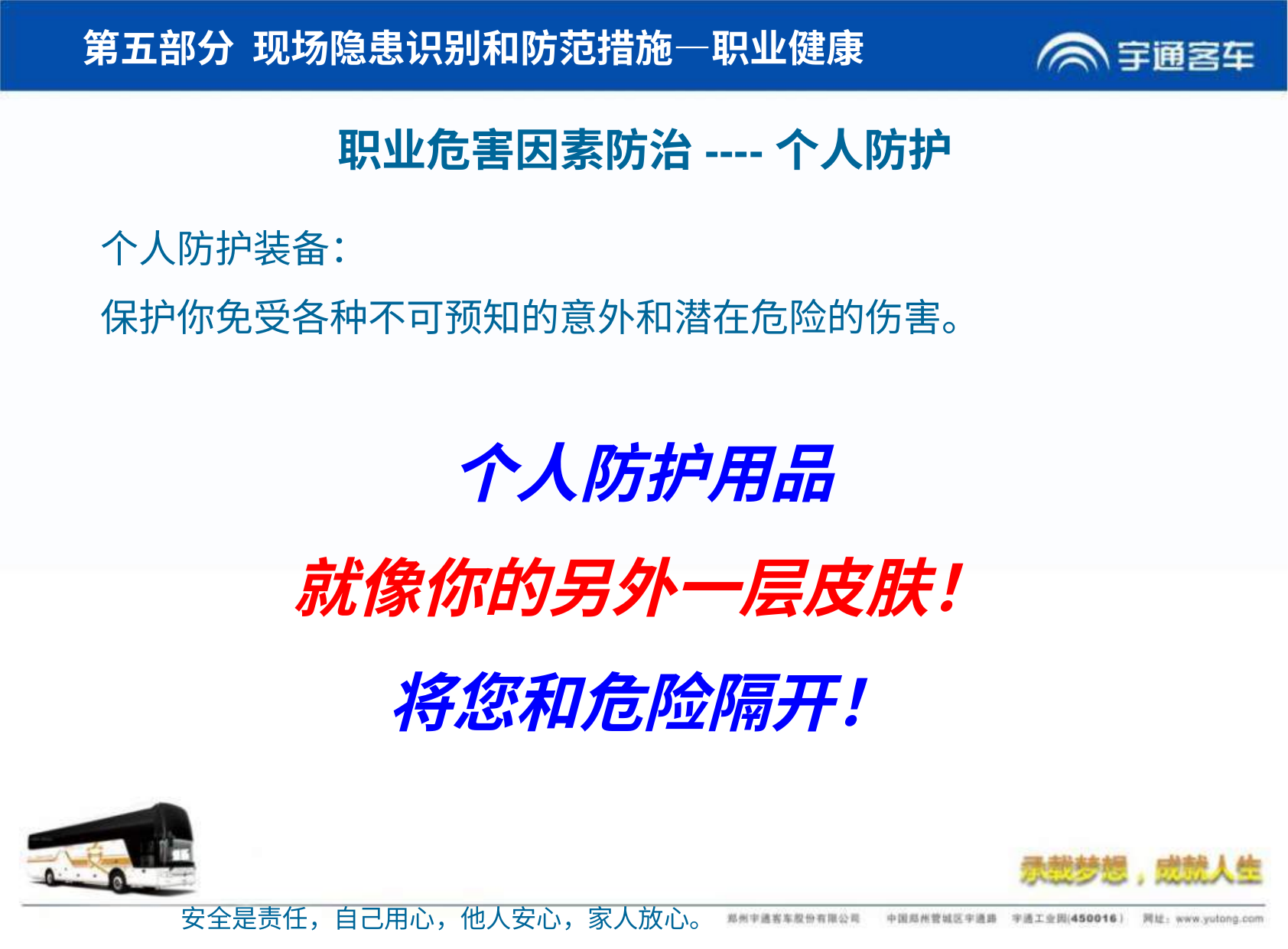

# 第五部分  现场隐患识别和防范措施—职业健康
职业危害因素防治----个人防护
个人防护装备：
保护你免受各种不可预知的意外和潜在危险的伤害。
个人防护用品
就像你的另外一层皮肤！
将您和危险隔开！